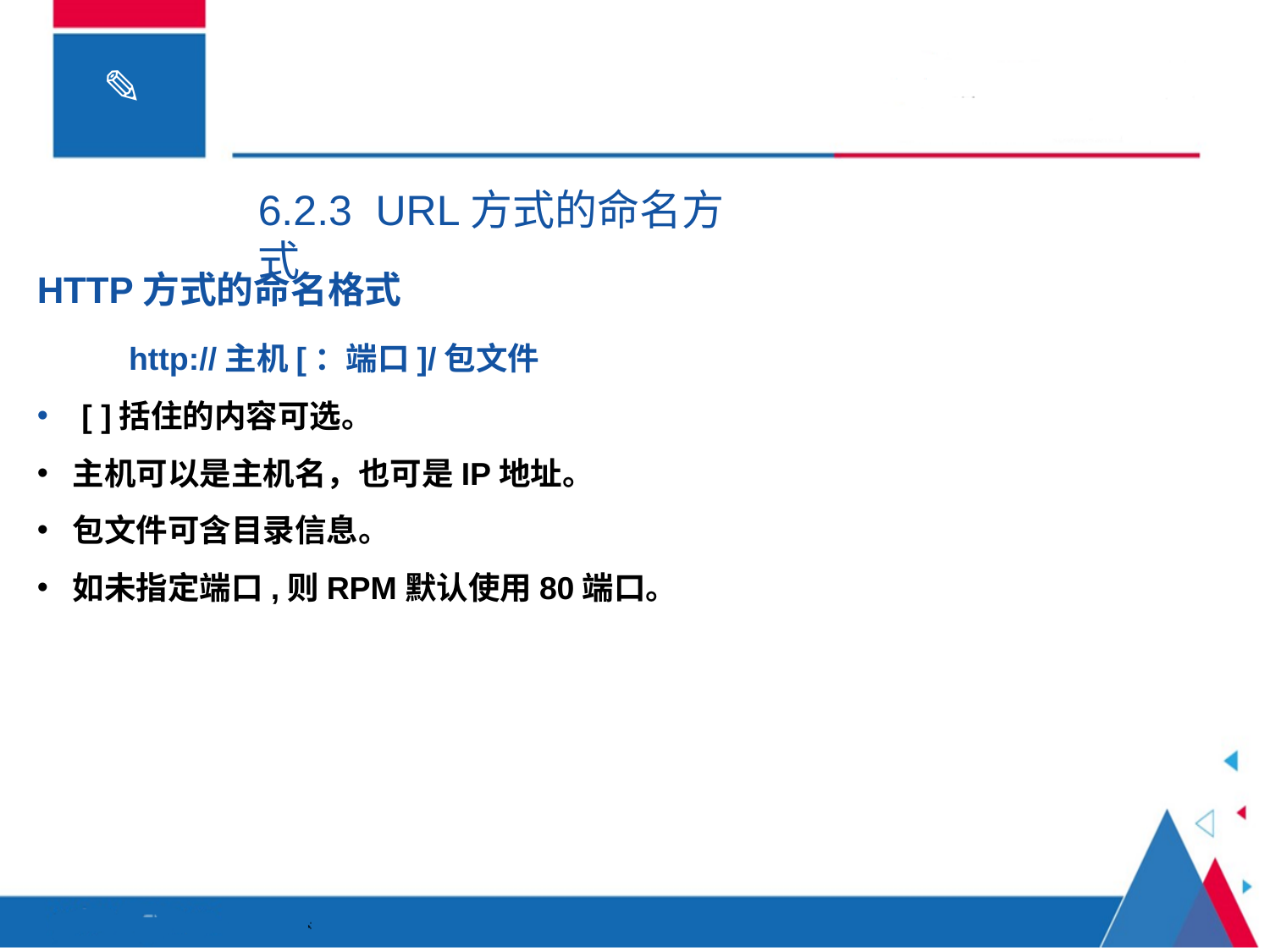

6.2.3  URL方式的命名方式
HTTP方式的命名格式
         http://主机[：端口]/包文件
 [ ]括住的内容可选。
主机可以是主机名，也可是IP地址。
包文件可含目录信息。
如未指定端口,则RPM默认使用80端口。